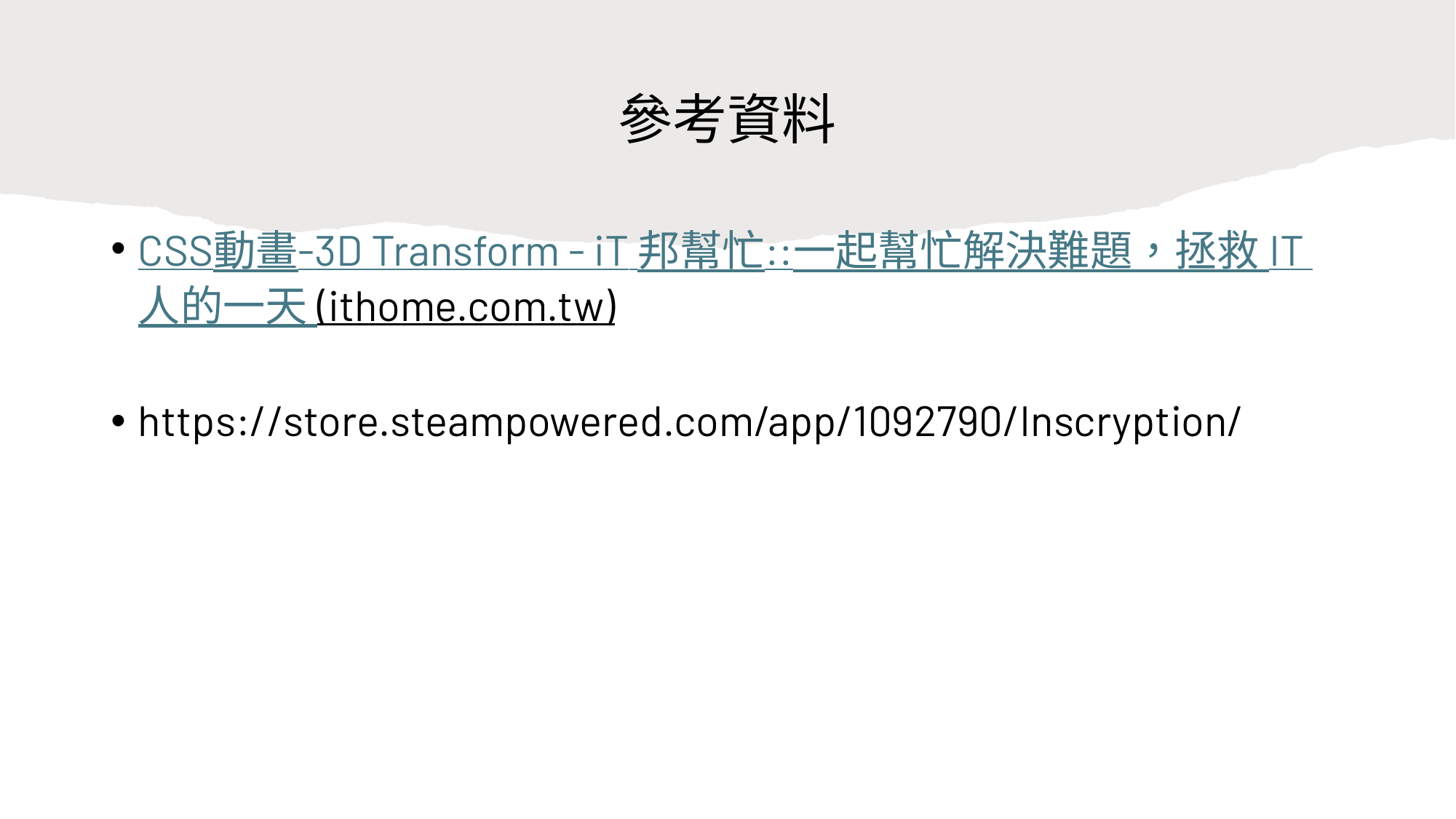

# 參考資料
CSS動畫-3D Transform - iT 邦幫忙::一起幫忙解決難題，拯救 IT 人的一天 (ithome.com.tw)
https://store.steampowered.com/app/1092790/Inscryption/